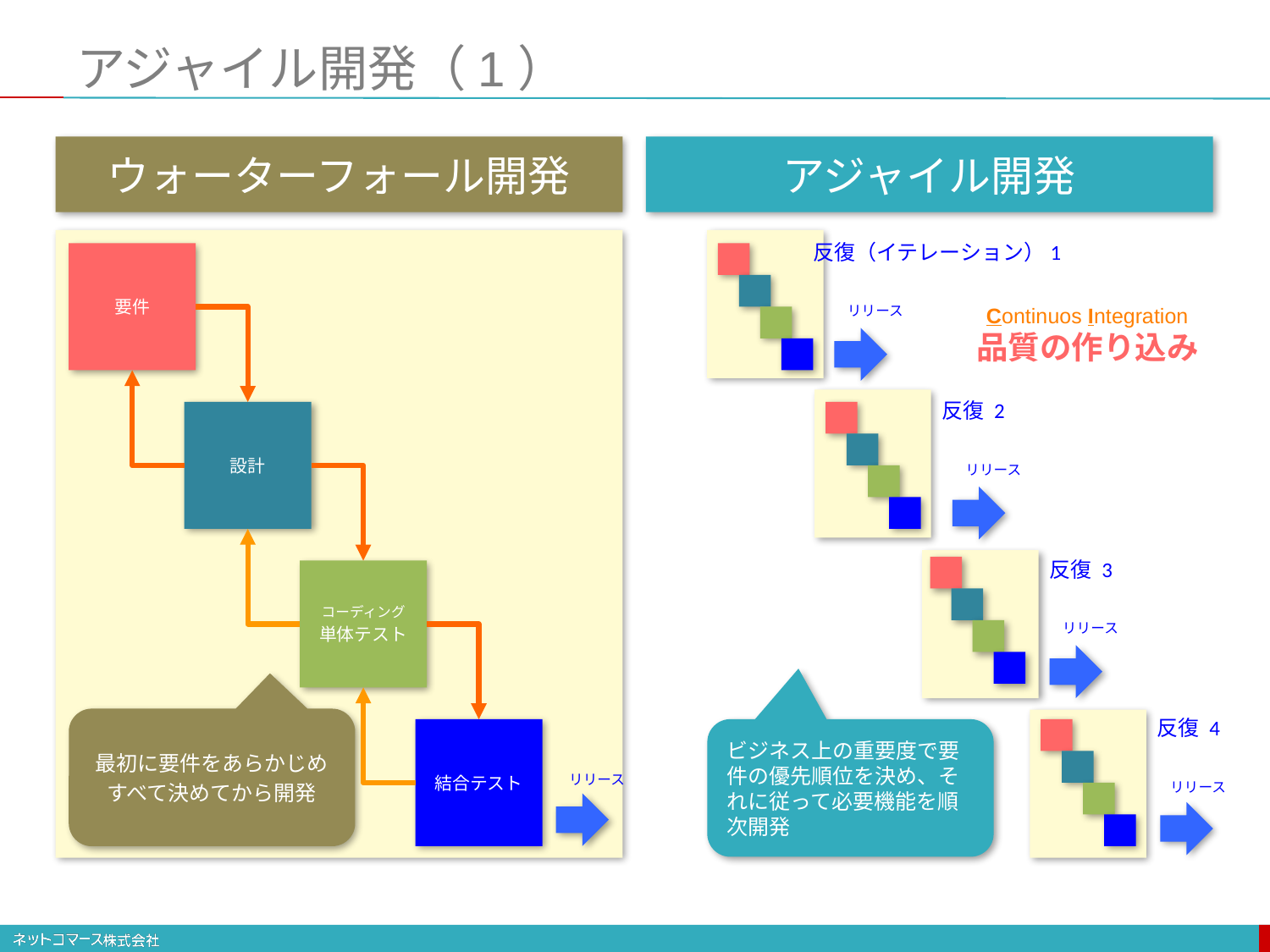

# アジャイル開発（1）
ウォーターフォール開発
アジャイル開発

反復（イテレーション）1
要件

リリース
Continuos Integration
品質の作り込み

反復 2
設計

リリース

反復 3

コーディング
単体テスト

リリース

最初に要件をあらかじめ
すべて決めてから開発
反復 4

結合テスト
ビジネス上の重要度で要件の優先順位を決め、それに従って必要機能を順次開発

リリース
リリース